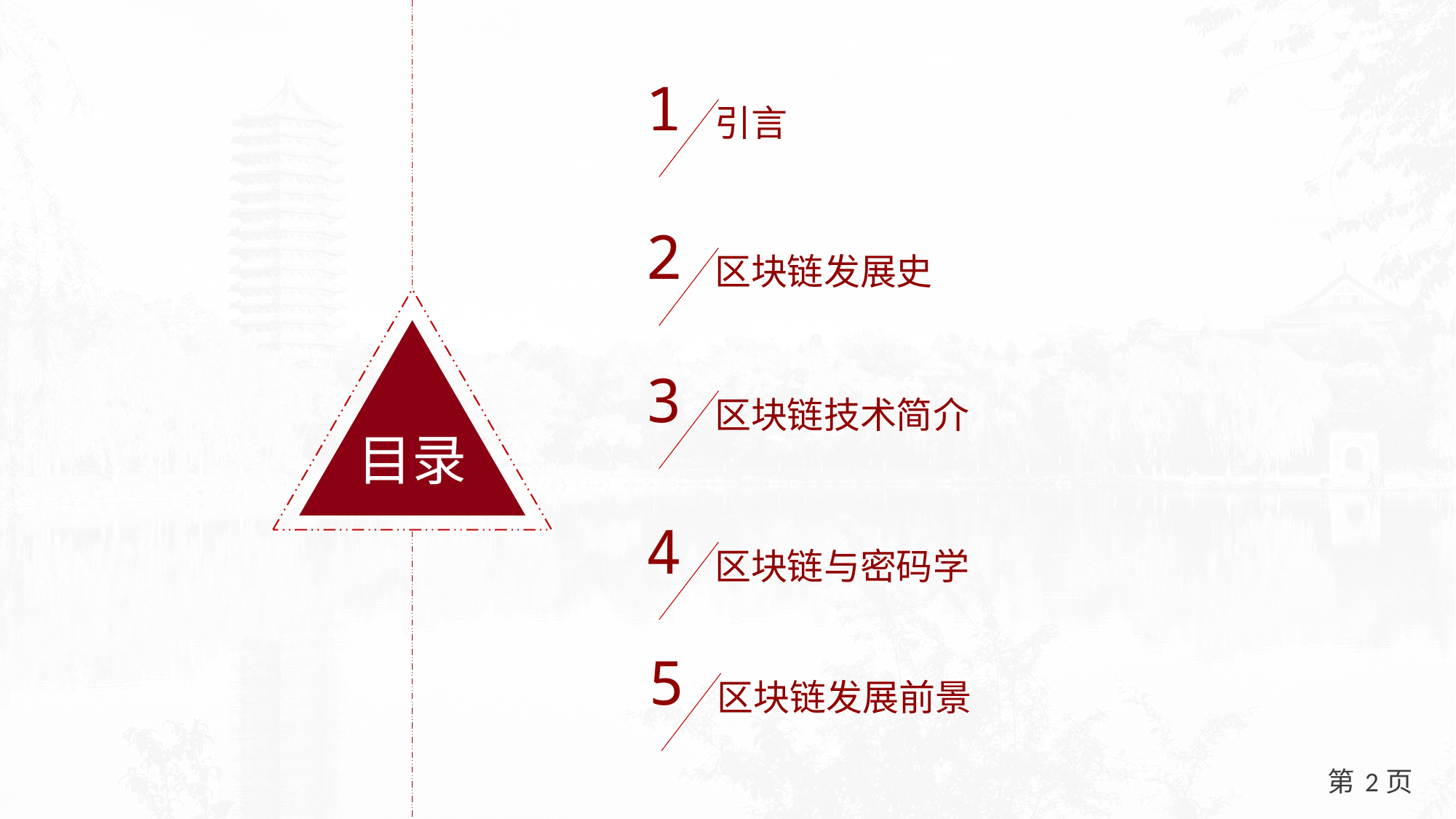

1
引言
2
区块链发展史

目录
3
区块链技术简介
4
区块链与密码学
5
区块链发展前景
2